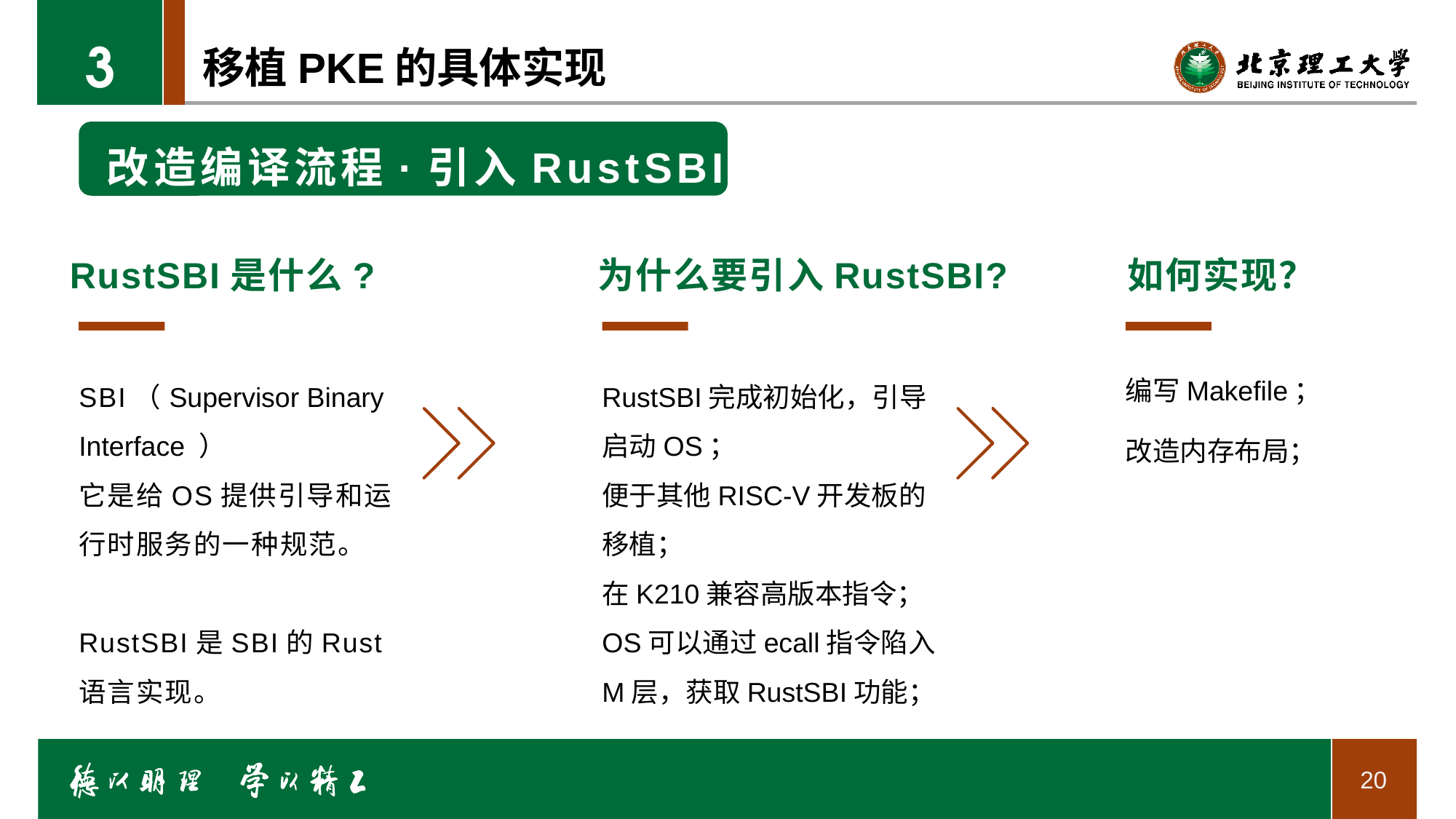

3
# 移植PKE的具体实现
 改造编译流程·引入RustSBI
RustSBI是什么?

SBI（Supervisor Binary Interface ）
它是给OS提供引导和运行时服务的一种规范。

RustSBI是SBI的Rust语言实现。
为什么要引入RustSBI?

RustSBI完成初始化，引导启动OS；
便于其他RISC-V开发板的移植；
在K210兼容高版本指令；
OS可以通过ecall指令陷入M层，获取RustSBI功能；
如何实现？

编写Makefile；
改造内存布局；